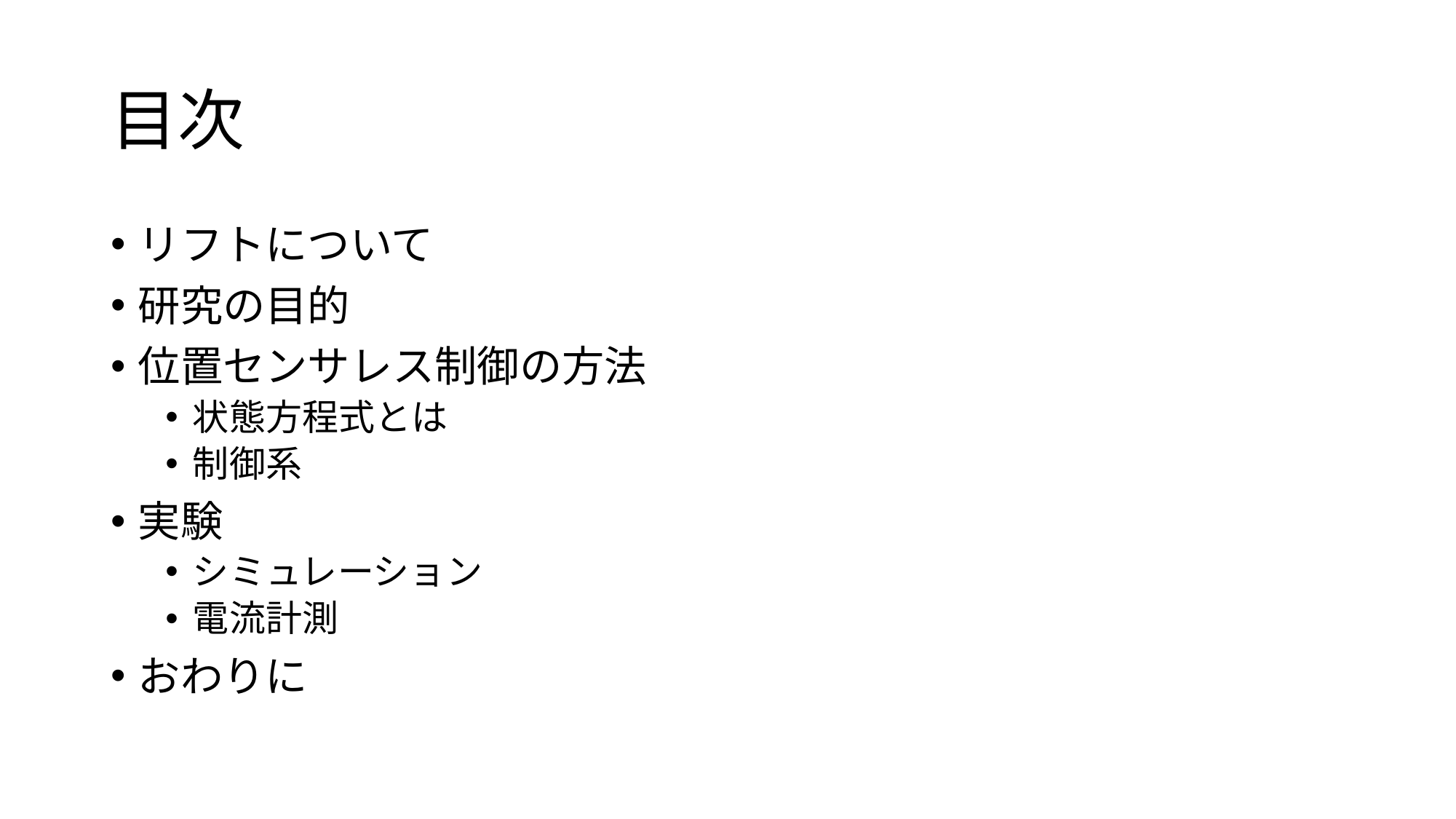

# 目次
リフトについて
研究の目的
位置センサレス制御の方法
状態方程式とは
制御系
実験
シミュレーション
電流計測
おわりに